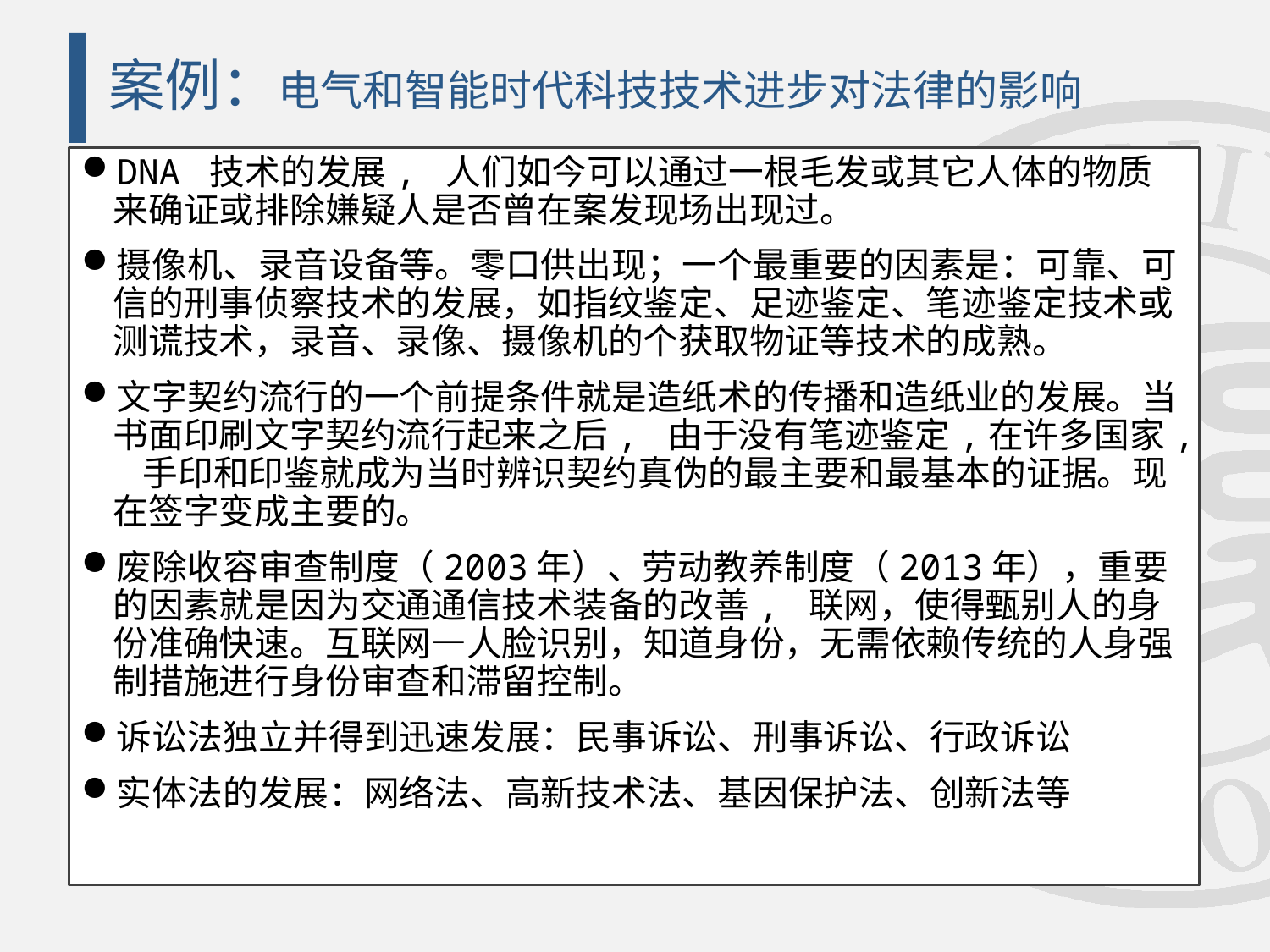

# 案例：电气和智能时代科技技术进步对法律的影响
DNA 技术的发展, 人们如今可以通过一根毛发或其它人体的物质来确证或排除嫌疑人是否曾在案发现场出现过。
摄像机、录音设备等。零口供出现；一个最重要的因素是：可靠、可信的刑事侦察技术的发展，如指纹鉴定、足迹鉴定、笔迹鉴定技术或测谎技术，录音、录像、摄像机的个获取物证等技术的成熟。
文字契约流行的一个前提条件就是造纸术的传播和造纸业的发展。当书面印刷文字契约流行起来之后, 由于没有笔迹鉴定,在许多国家, 手印和印鉴就成为当时辨识契约真伪的最主要和最基本的证据。现在签字变成主要的。
废除收容审查制度（2003年）、劳动教养制度（2013年），重要的因素就是因为交通通信技术装备的改善, 联网，使得甄别人的身份准确快速。互联网—人脸识别，知道身份，无需依赖传统的人身强制措施进行身份审查和滞留控制。
诉讼法独立并得到迅速发展：民事诉讼、刑事诉讼、行政诉讼
实体法的发展：网络法、高新技术法、基因保护法、创新法等